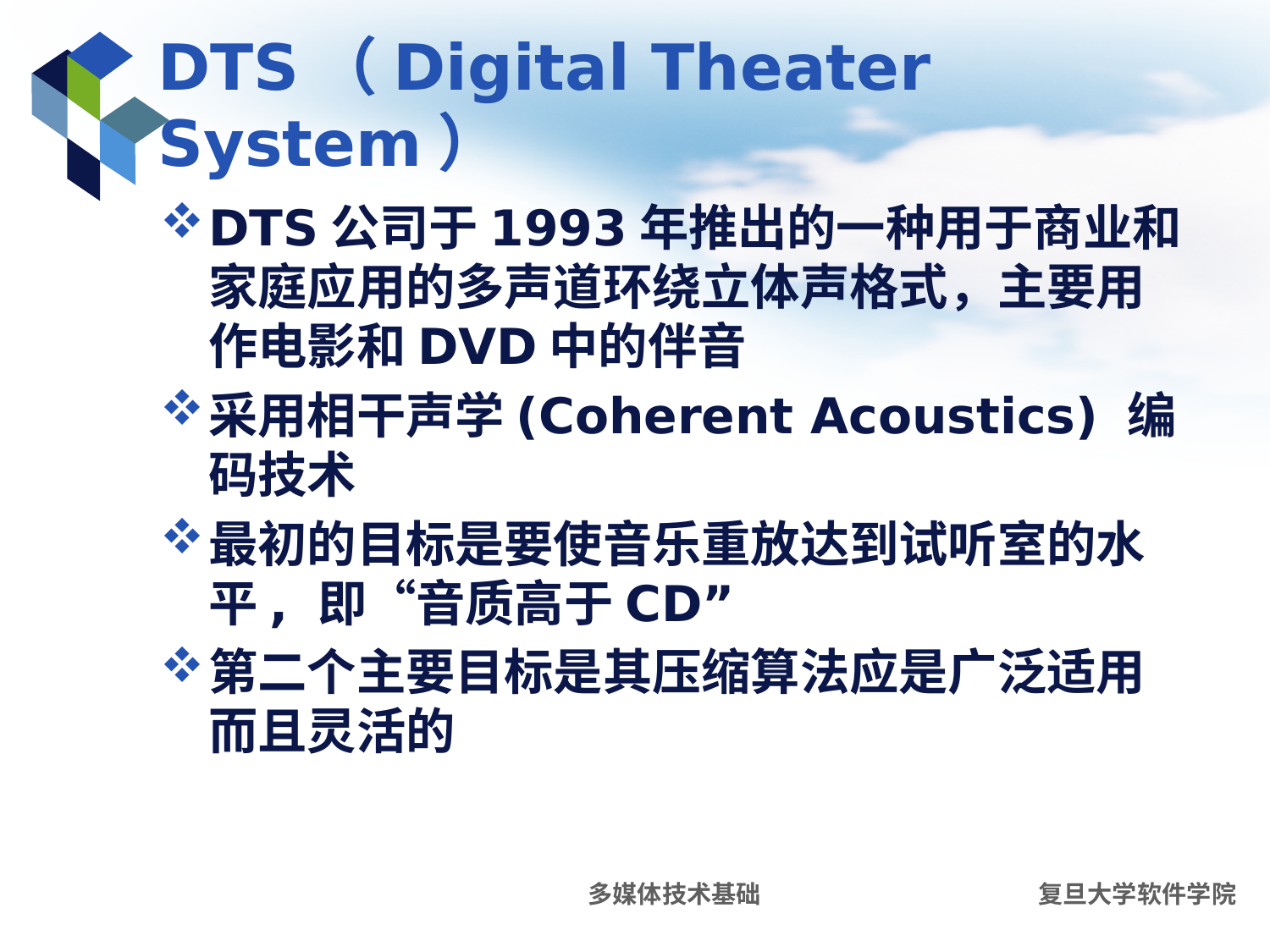

# DTS（Digital Theater System）
DTS公司于1993年推出的一种用于商业和家庭应用的多声道环绕立体声格式，主要用作电影和DVD中的伴音
采用相干声学(Coherent Acoustics) 编码技术
最初的目标是要使音乐重放达到试听室的水平, 即“音质高于CD”
第二个主要目标是其压缩算法应是广泛适用而且灵活的
多媒体技术基础